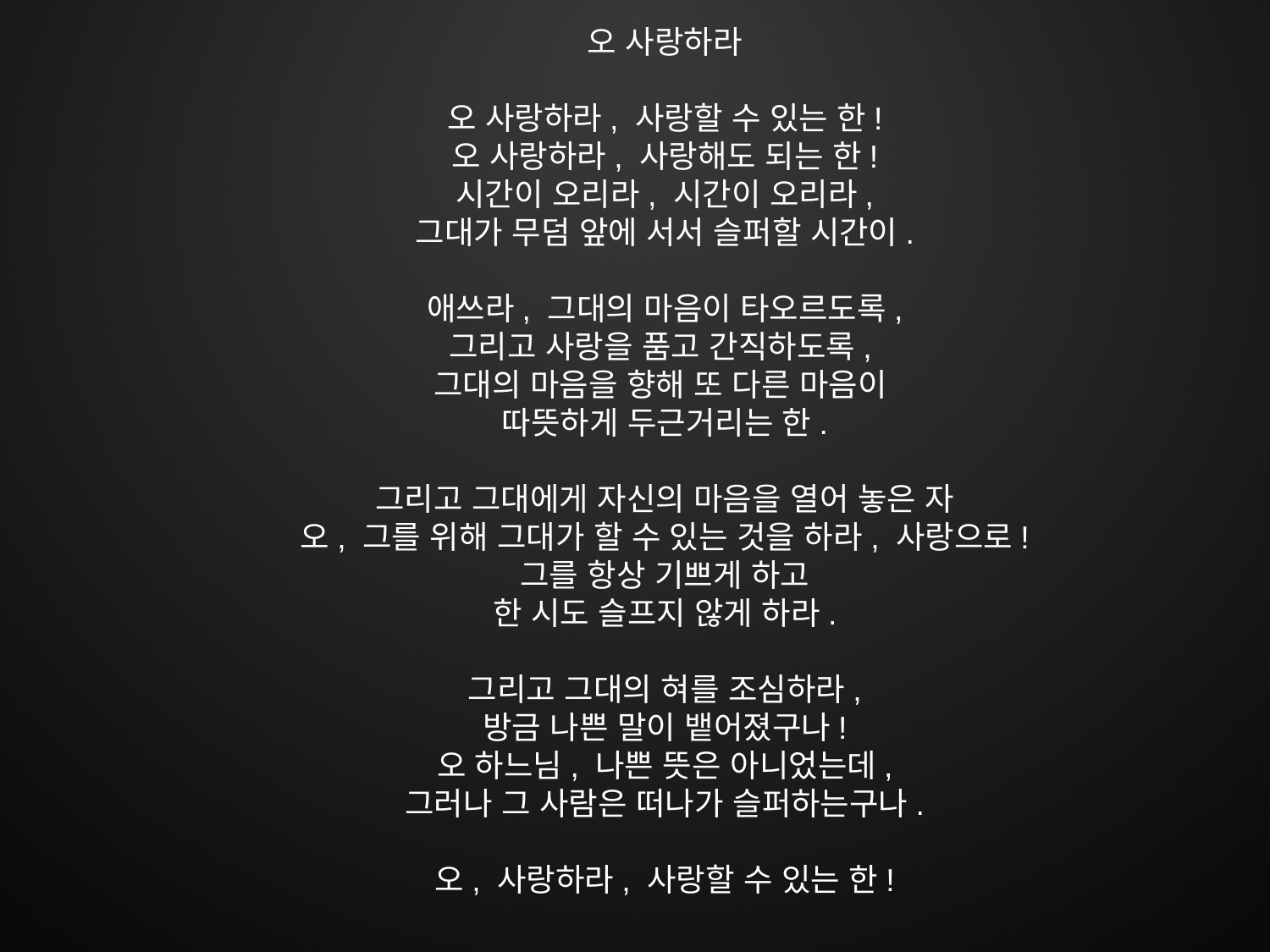

오 사랑하라

오 사랑하라, 사랑할 수 있는 한!
오 사랑하라, 사랑해도 되는 한!
시간이 오리라, 시간이 오리라,
그대가 무덤 앞에 서서 슬퍼할 시간이.

애쓰라, 그대의 마음이 타오르도록,
그리고 사랑을 품고 간직하도록,
그대의 마음을 향해 또 다른 마음이
따뜻하게 두근거리는 한.

그리고 그대에게 자신의 마음을 열어 놓은 자
오, 그를 위해 그대가 할 수 있는 것을 하라, 사랑으로!
그를 항상 기쁘게 하고
한 시도 슬프지 않게 하라.

그리고 그대의 혀를 조심하라,
방금 나쁜 말이 뱉어졌구나!
오 하느님, 나쁜 뜻은 아니었는데,
그러나 그 사람은 떠나가 슬퍼하는구나.

오, 사랑하라, 사랑할 수 있는 한!